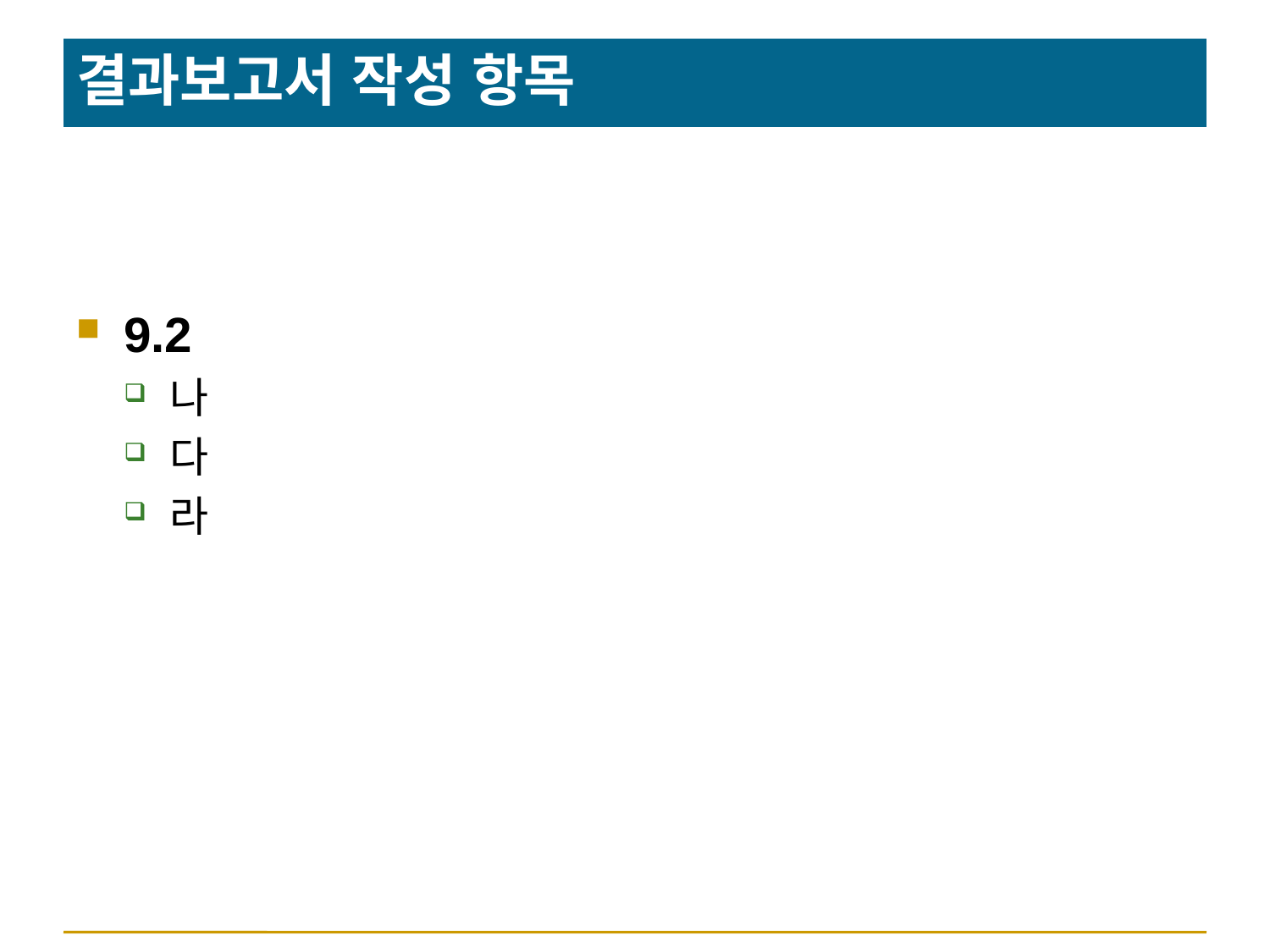

# 결과보고서 작성 항목

9.2
나
다
라